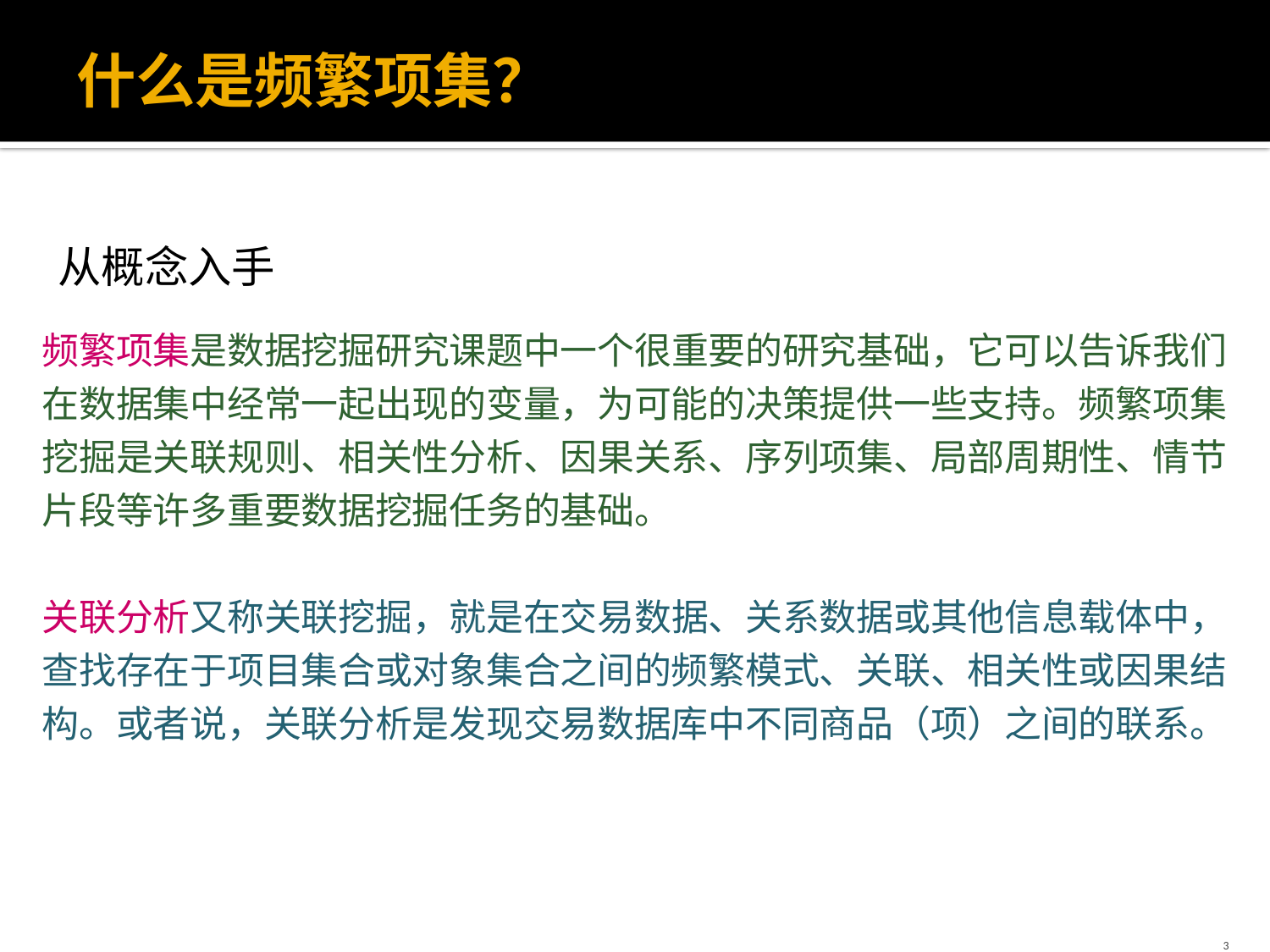

# 什么是频繁项集？
从概念入手
频繁项集是数据挖掘研究课题中一个很重要的研究基础，它可以告诉我们在数据集中经常一起出现的变量，为可能的决策提供一些支持。频繁项集挖掘是关联规则、相关性分析、因果关系、序列项集、局部周期性、情节片段等许多重要数据挖掘任务的基础。

关联分析又称关联挖掘，就是在交易数据、关系数据或其他信息载体中，查找存在于项目集合或对象集合之间的频繁模式、关联、相关性或因果结构。或者说，关联分析是发现交易数据库中不同商品（项）之间的联系。

3